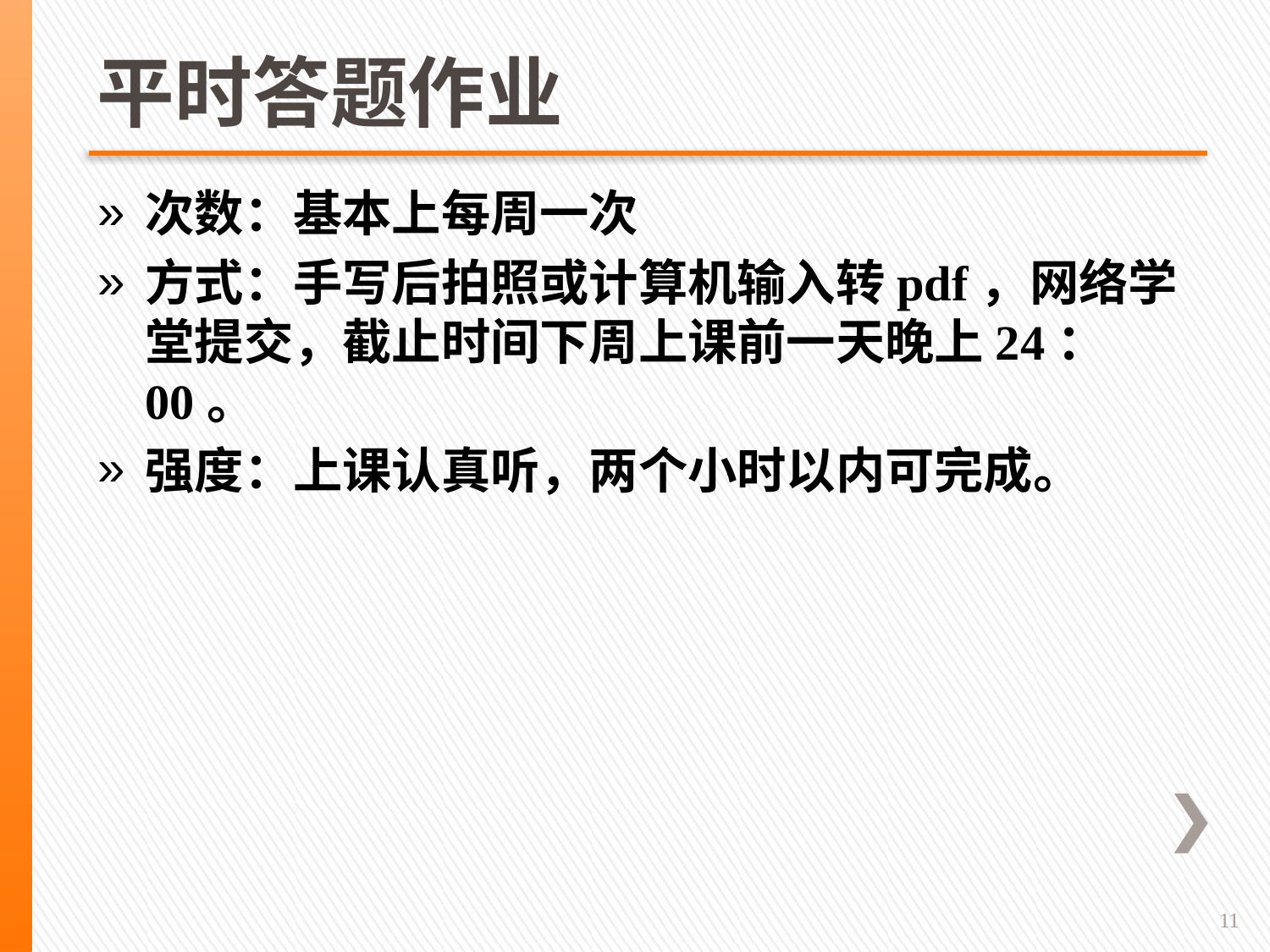

# 平时答题作业
次数：基本上每周一次
方式：手写后拍照或计算机输入转pdf，网络学堂提交，截止时间下周上课前一天晚上24：00。
强度：上课认真听，两个小时以内可完成。
11